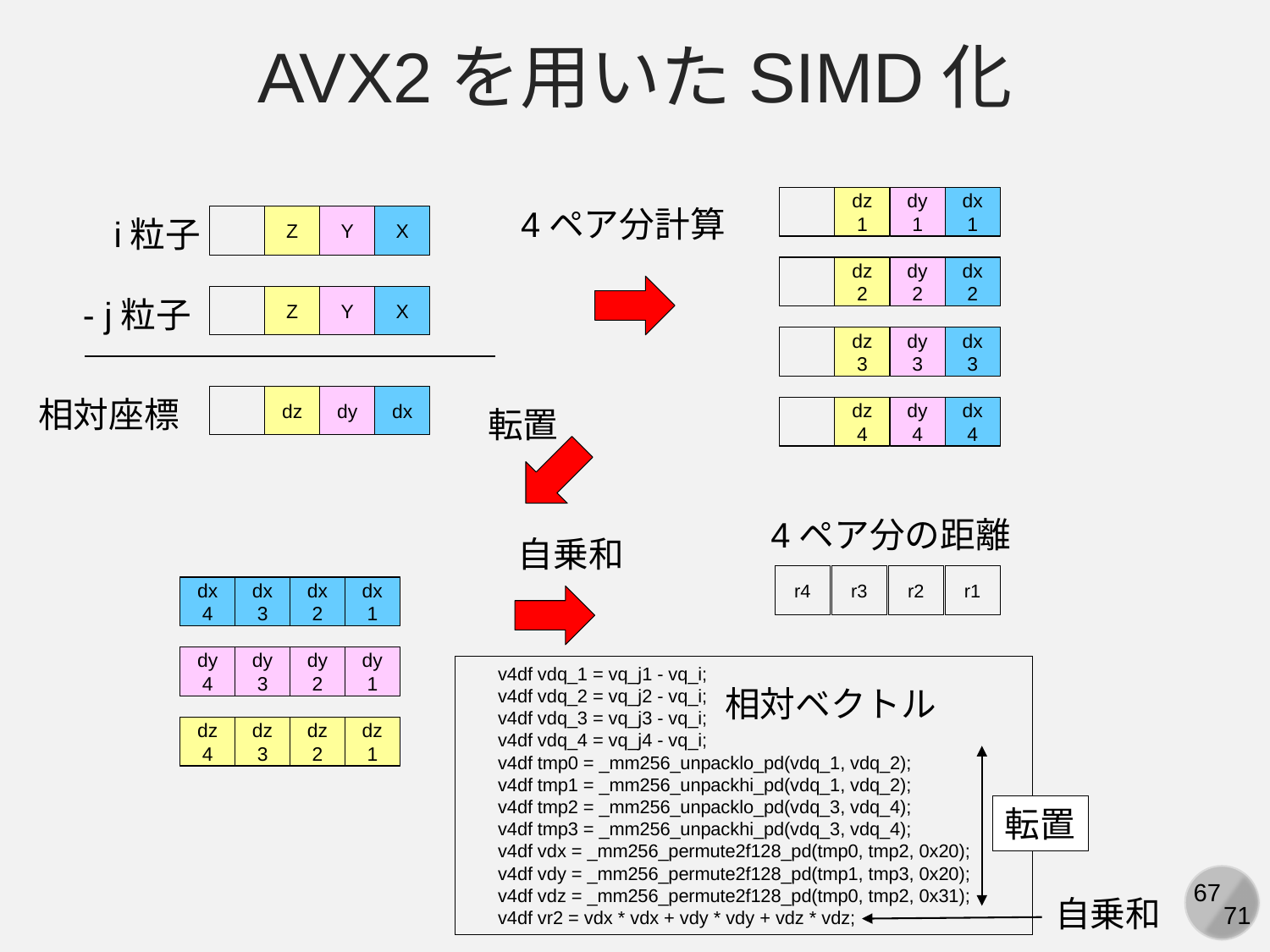

AVX2を用いたSIMD化

dz1
dy1
dx1
4ペア分計算
i粒子

Z
Y
X

dz2
dy2
dx2

- j粒子

Z
Y
X

dz3
dy3
dx3
相対座標

dz
dy
dx
転置

dz4
dy4
dx4

4ペア分の距離
自乗和
r4
r3
r2
r1
dx4
dx3
dx2
dx1

dy4
dy3
dy2
dy1
      v4df vdq_1 = vq_j1 - vq_i;
      v4df vdq_2 = vq_j2 - vq_i;
      v4df vdq_3 = vq_j3 - vq_i;
      v4df vdq_4 = vq_j4 - vq_i;
      v4df tmp0 = _mm256_unpacklo_pd(vdq_1, vdq_2);
      v4df tmp1 = _mm256_unpackhi_pd(vdq_1, vdq_2);
      v4df tmp2 = _mm256_unpacklo_pd(vdq_3, vdq_4);
      v4df tmp3 = _mm256_unpackhi_pd(vdq_3, vdq_4);
      v4df vdx = _mm256_permute2f128_pd(tmp0, tmp2, 0x20);
      v4df vdy = _mm256_permute2f128_pd(tmp1, tmp3, 0x20);
      v4df vdz = _mm256_permute2f128_pd(tmp0, tmp2, 0x31);
      v4df vr2 = vdx * vdx + vdy * vdy + vdz * vdz;
相対ベクトル
dz4
dz3
dz2
dz1
転置
自乗和